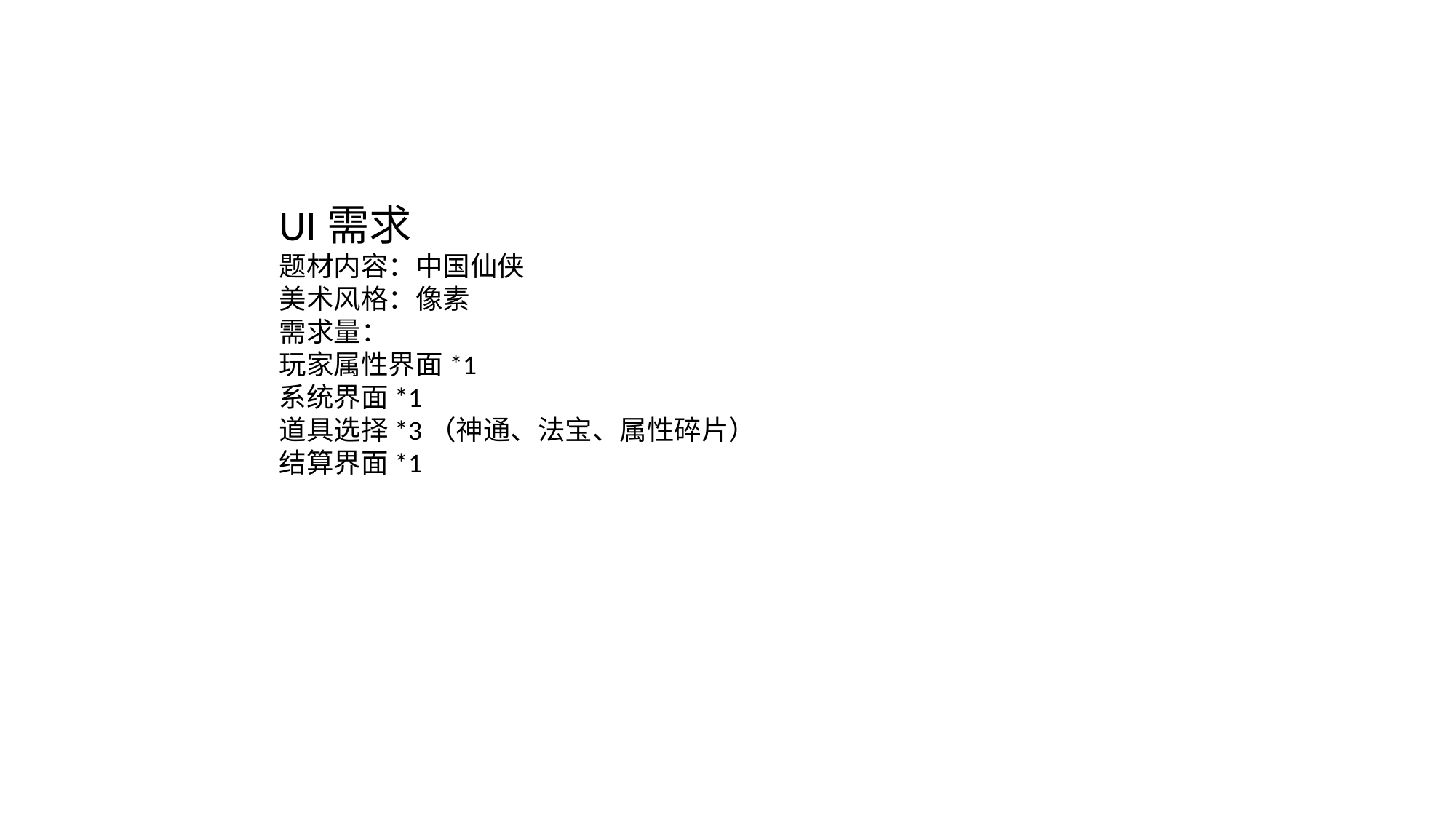

UI需求
题材内容：中国仙侠
美术风格：像素
需求量：
玩家属性界面*1
系统界面*1
道具选择*3（神通、法宝、属性碎片）
结算界面*1